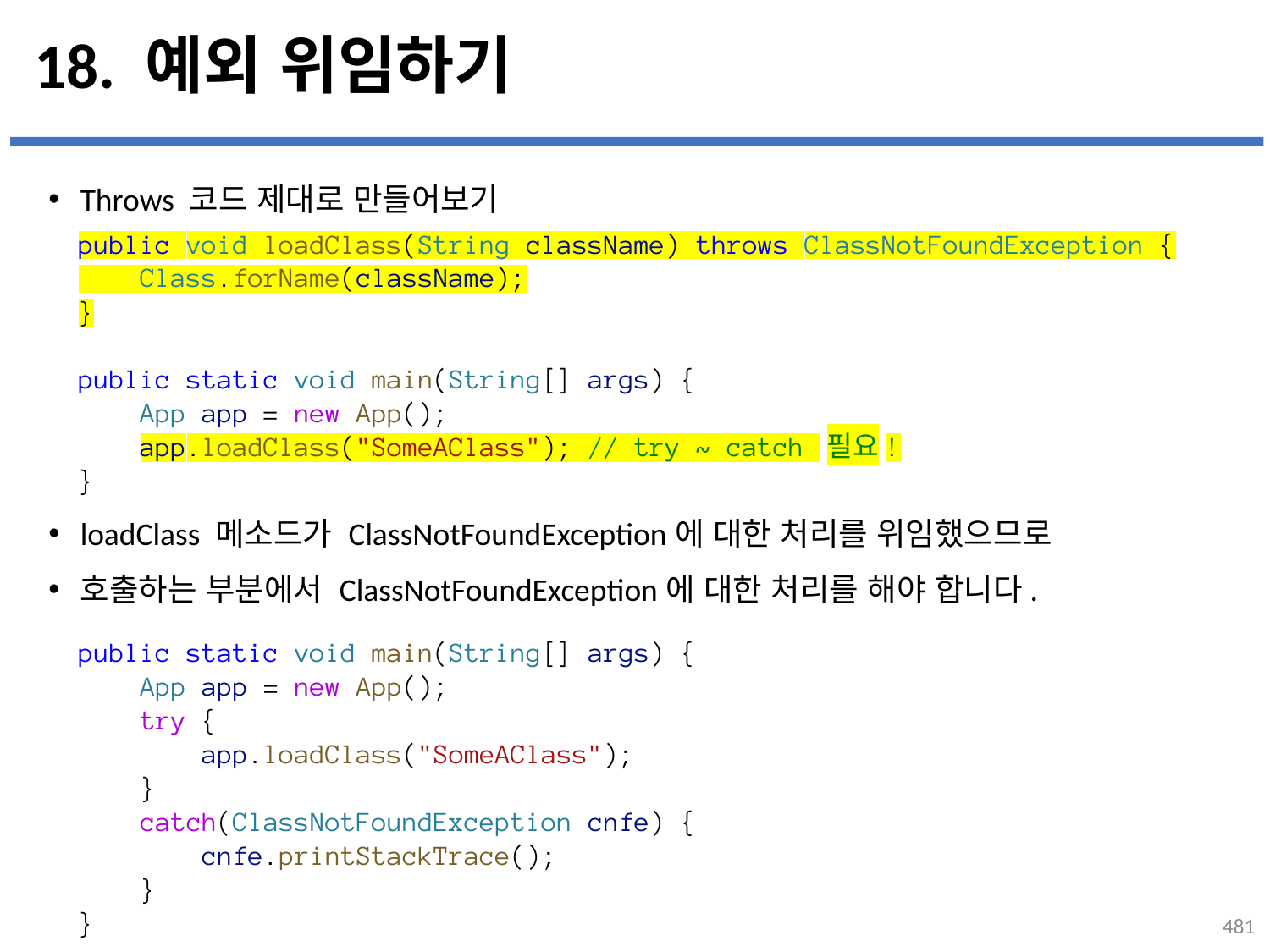

# 18. 예외 위임하기
Throws 코드 제대로 만들어보기

loadClass 메소드가 ClassNotFoundException에 대한 처리를 위임했으므로
호출하는 부분에서 ClassNotFoundException에 대한 처리를 해야 합니다.
public void loadClass(String className) throws ClassNotFoundException {
    Class.forName(className);
}

public static void main(String[] args) {
    App app = new App();
    app.loadClass("SomeAClass"); // try ~ catch 필요!
}
...

설명
public static void main(String[] args) {
    App app = new App();
    try {
        app.loadClass("SomeAClass");
    }
    catch(ClassNotFoundException cnfe) {
        cnfe.printStackTrace();
    }
}
481